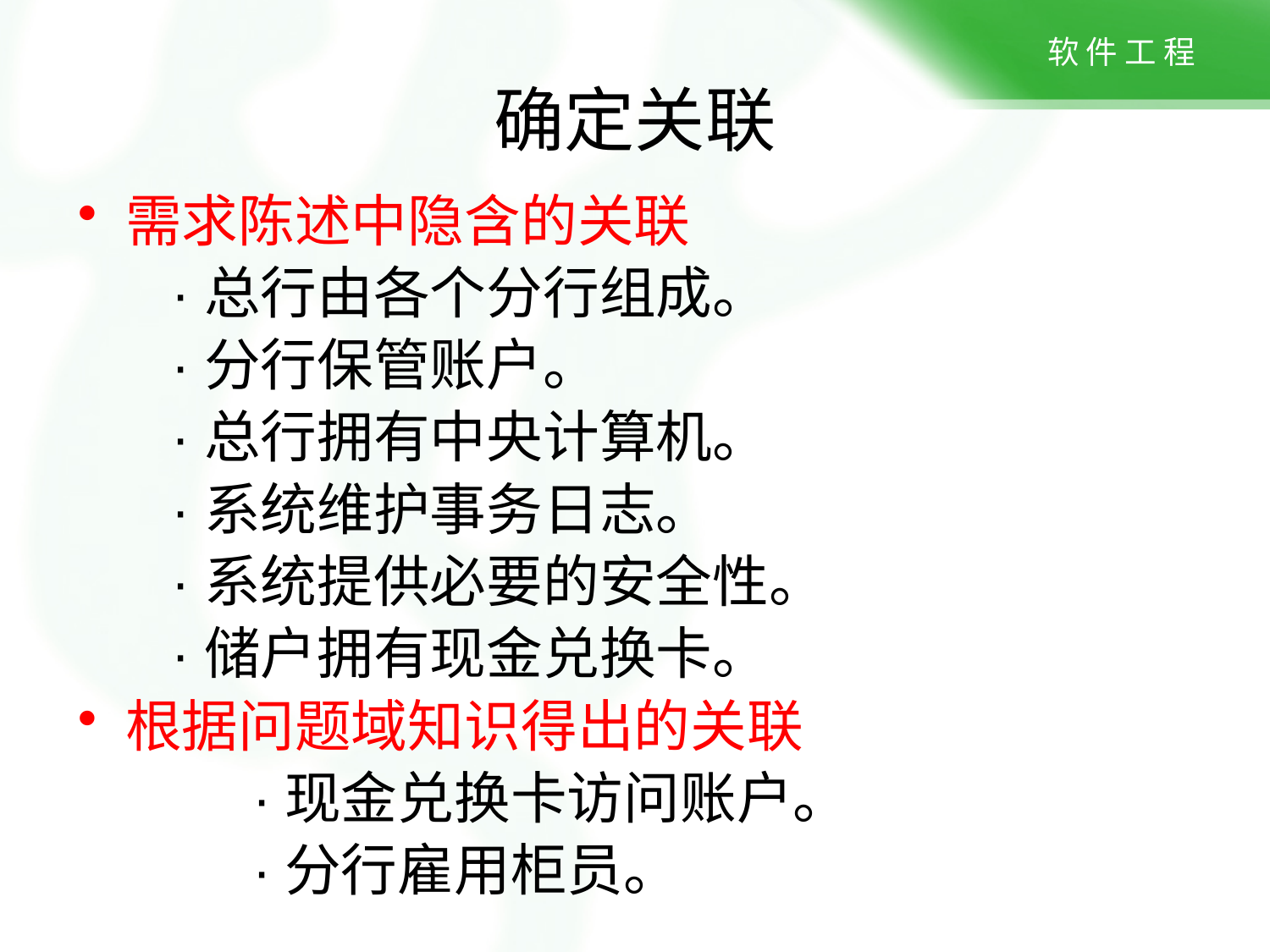

# 确定关联
需求陈述中隐含的关联
      ·总行由各个分行组成。
      ·分行保管账户。
      ·总行拥有中央计算机。
      ·系统维护事务日志。
      ·系统提供必要的安全性。
      ·储户拥有现金兑换卡。
根据问题域知识得出的关联
 	 	·现金兑换卡访问账户。
     	·分行雇用柜员。